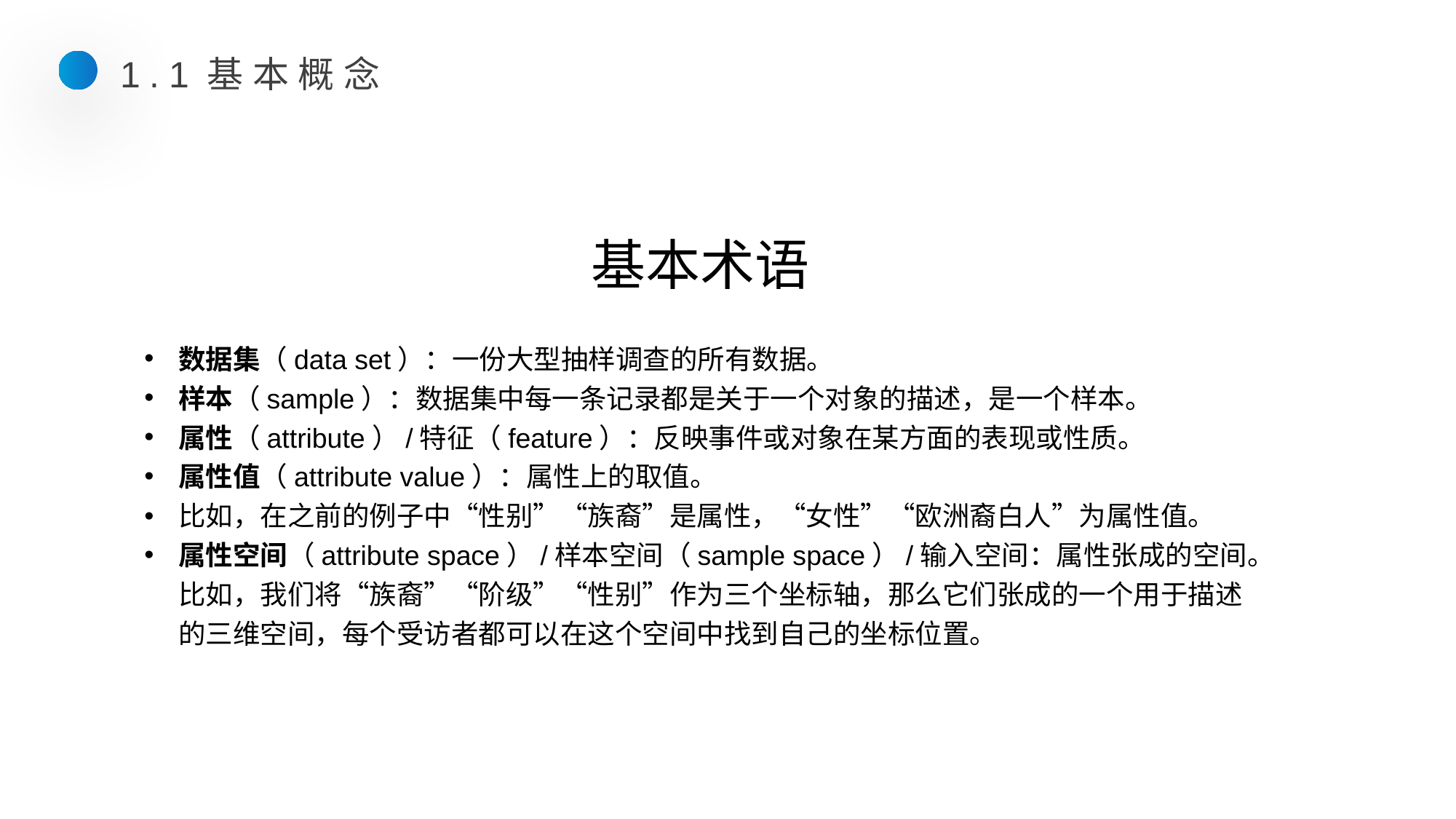

1.1基本概念

基本术语

数据集（data set）：一份大型抽样调查的所有数据。
样本（sample）：数据集中每一条记录都是关于一个对象的描述，是一个样本。
属性（attribute）/特征（feature）：反映事件或对象在某方面的表现或性质。
属性值（attribute value）：属性上的取值。
比如，在之前的例子中“性别”“族裔”是属性，“女性”“欧洲裔白人”为属性值。
属性空间（attribute space）/样本空间（sample space）/输入空间：属性张成的空间。比如，我们将“族裔”“阶级”“性别”作为三个坐标轴，那么它们张成的一个用于描述的三维空间，每个受访者都可以在这个空间中找到自己的坐标位置。